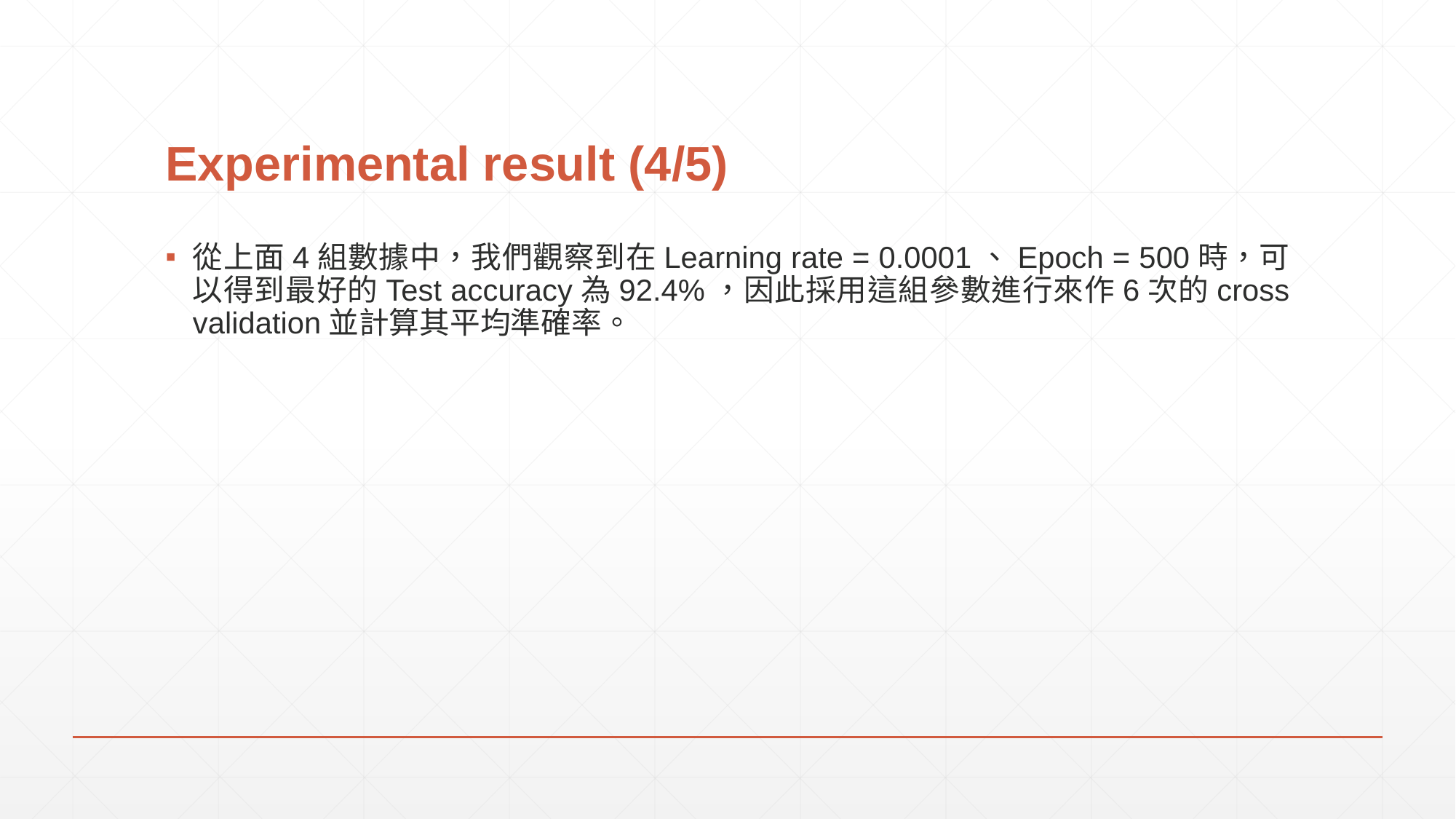

# Experimental result (4/5)
從上面4組數據中，我們觀察到在Learning rate = 0.0001、Epoch = 500時，可以得到最好的Test accuracy為92.4%，因此採用這組參數進行來作6次的cross validation並計算其平均準確率。